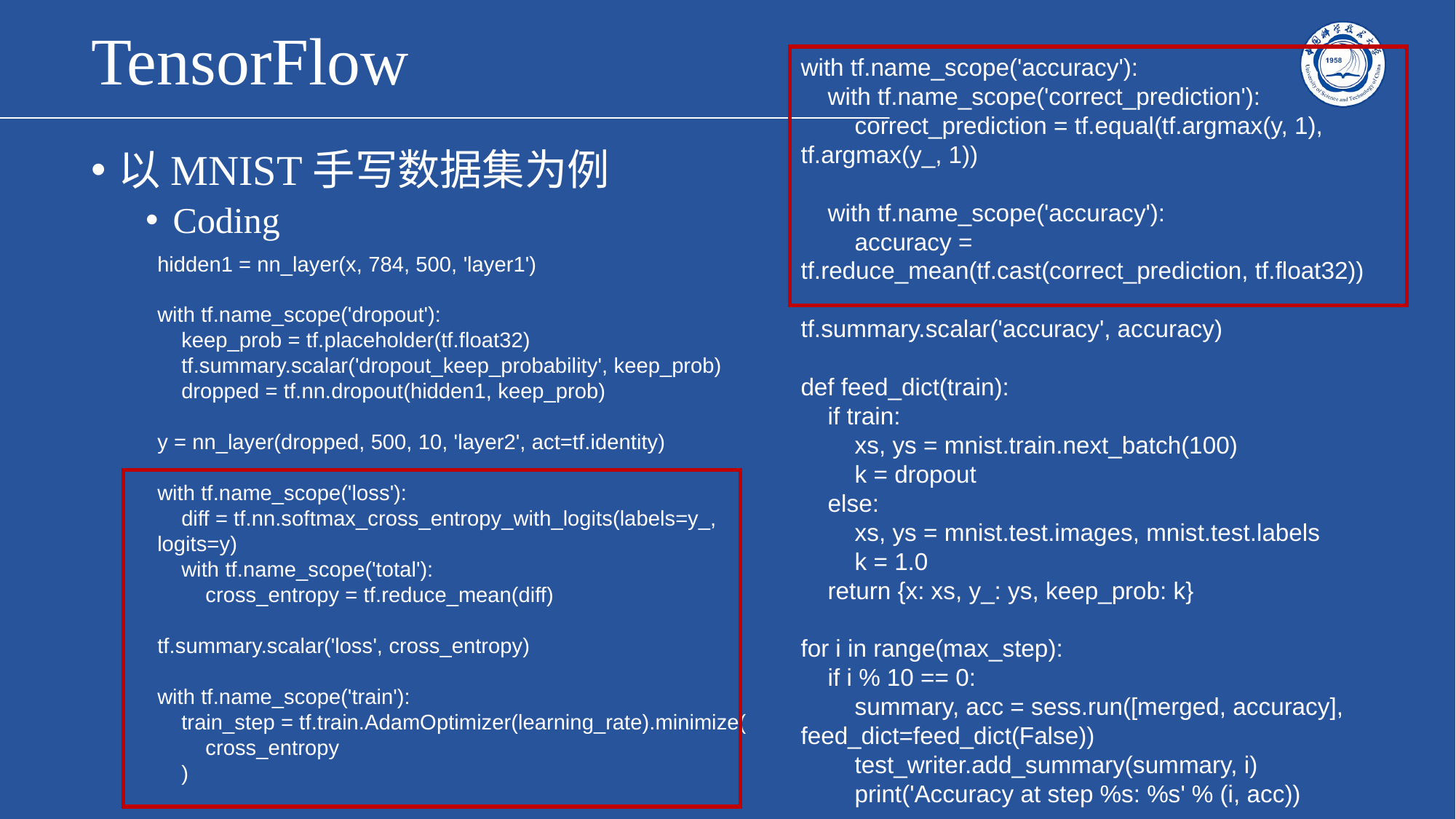

# TensorFlow
with tf.name_scope('accuracy'):
    with tf.name_scope('correct_prediction'):
        correct_prediction = tf.equal(tf.argmax(y, 1), tf.argmax(y_, 1))

    with tf.name_scope('accuracy'):
        accuracy = tf.reduce_mean(tf.cast(correct_prediction, tf.float32))

tf.summary.scalar('accuracy', accuracy)

def feed_dict(train):
    if train:
        xs, ys = mnist.train.next_batch(100)
        k = dropout
    else:
        xs, ys = mnist.test.images, mnist.test.labels
        k = 1.0
    return {x: xs, y_: ys, keep_prob: k}

for i in range(max_step):
    if i % 10 == 0:
        summary, acc = sess.run([merged, accuracy], feed_dict=feed_dict(False))
        test_writer.add_summary(summary, i)
        print('Accuracy at step %s: %s' % (i, acc))

40
以MNIST手写数据集为例
Coding

hidden1 = nn_layer(x, 784, 500, 'layer1')

with tf.name_scope('dropout'):
    keep_prob = tf.placeholder(tf.float32)
    tf.summary.scalar('dropout_keep_probability', keep_prob)
    dropped = tf.nn.dropout(hidden1, keep_prob)

y = nn_layer(dropped, 500, 10, 'layer2', act=tf.identity)

with tf.name_scope('loss'):
    diff = tf.nn.softmax_cross_entropy_with_logits(labels=y_, logits=y)
    with tf.name_scope('total'):
        cross_entropy = tf.reduce_mean(diff)

tf.summary.scalar('loss', cross_entropy)

with tf.name_scope('train'):
    train_step = tf.train.AdamOptimizer(learning_rate).minimize(
        cross_entropy
    )